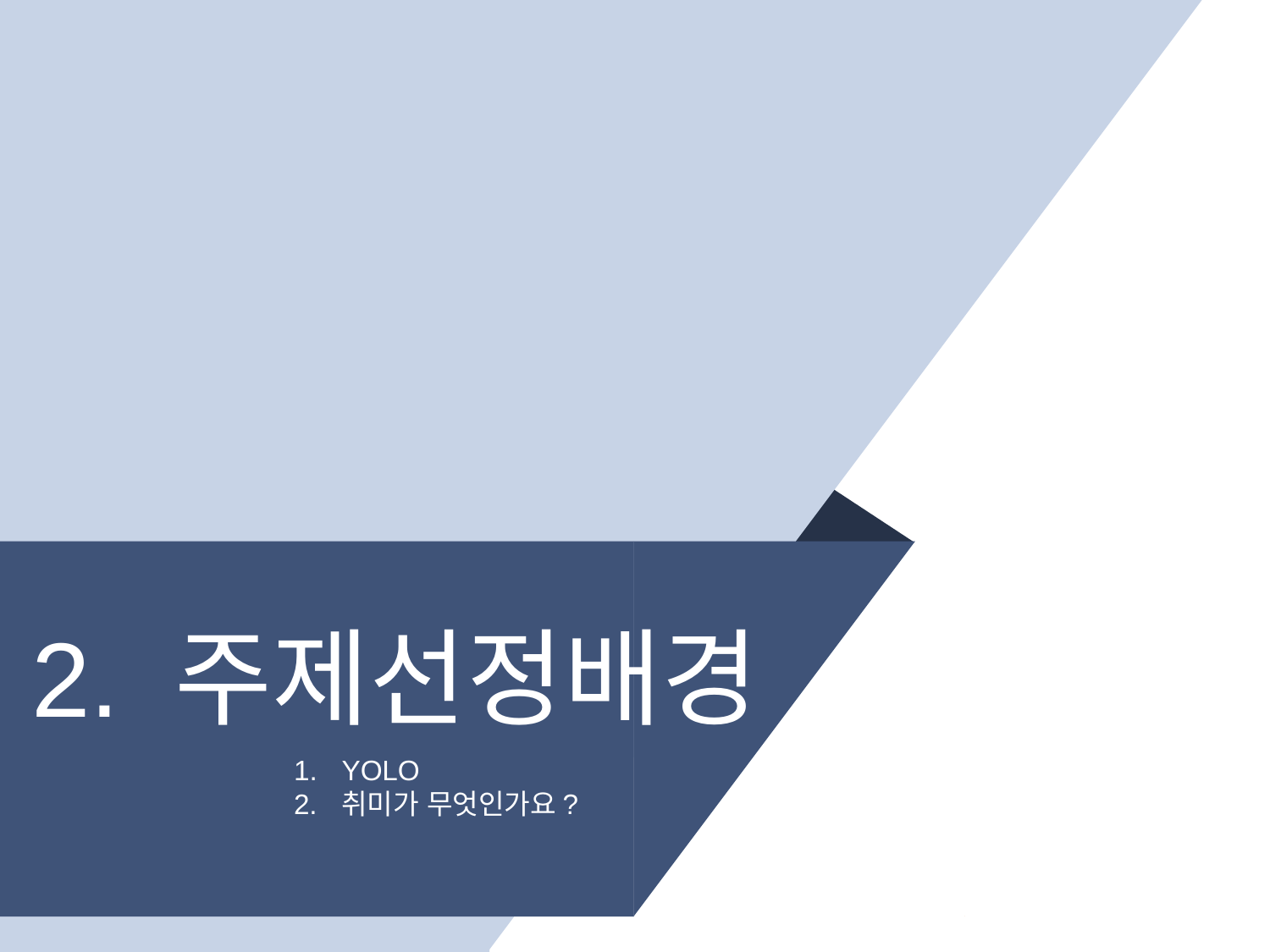

# 2. 주제선정배경
YOLO
취미가 무엇인가요?

5